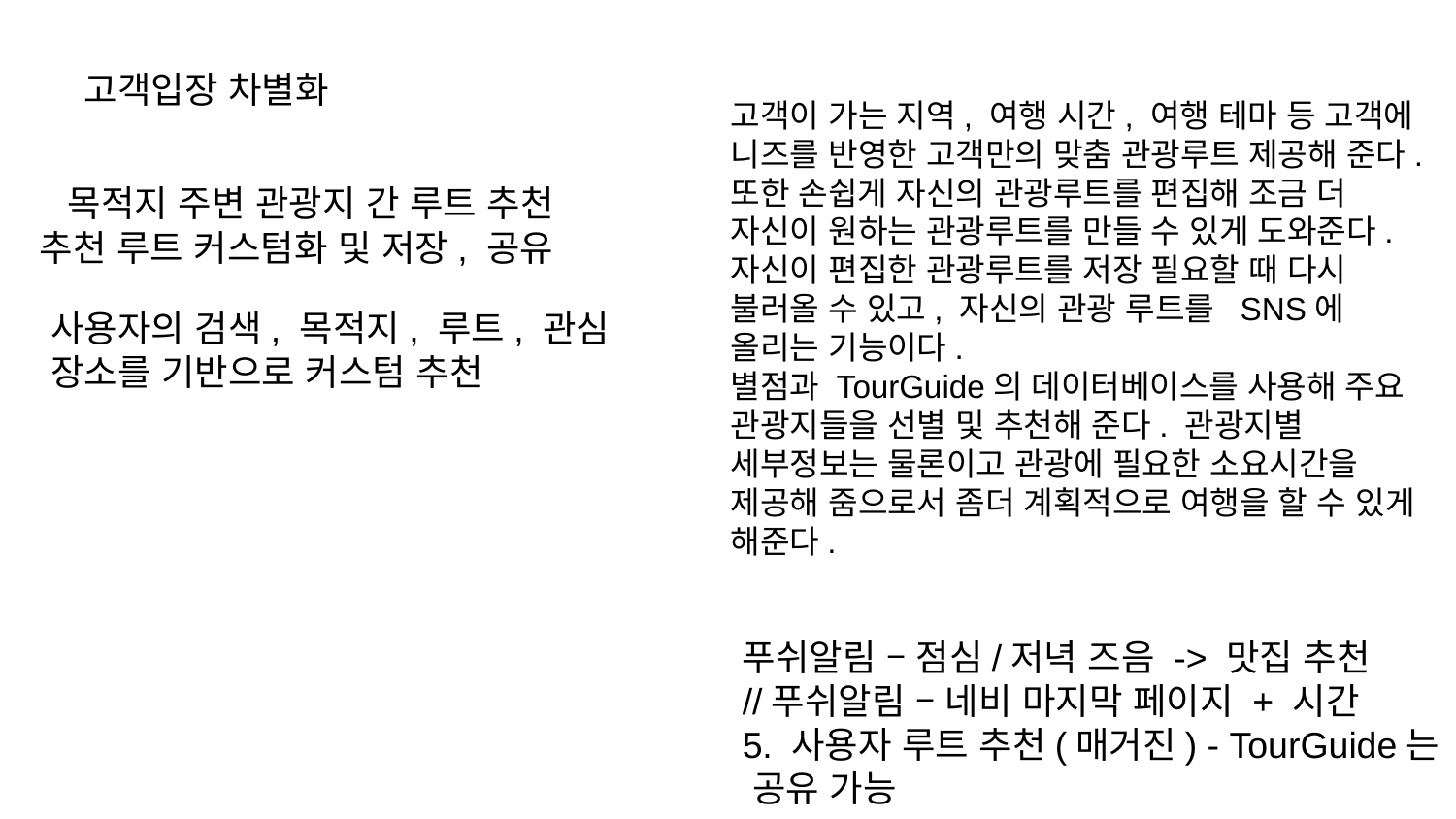

고객입장 차별화
고객이 가는 지역, 여행 시간, 여행 테마 등 고객에 니즈를 반영한 고객만의 맞춤 관광루트 제공해 준다. 또한 손쉽게 자신의 관광루트를 편집해 조금 더 자신이 원하는 관광루트를 만들 수 있게 도와준다.
자신이 편집한 관광루트를 저장 필요할 때 다시 불러올 수 있고, 자신의 관광 루트를  SNS에 올리는 기능이다.
별점과 TourGuide의 데이터베이스를 사용해 주요 관광지들을 선별 및 추천해 준다. 관광지별 세부정보는 물론이고 관광에 필요한 소요시간을 제공해 줌으로서 좀더 계획적으로 여행을 할 수 있게 해준다.

목적지 주변 관광지 간 루트 추천
추천 루트 커스텀화 및 저장, 공유
사용자의 검색, 목적지, 루트, 관심 장소를 기반으로 커스텀 추천
푸쉬알림 – 점심/저녁 즈음 -> 맛집 추천
//푸쉬알림 – 네비 마지막 페이지 + 시간
5. 사용자 루트 추천(매거진) - TourGuide는  공유 가능